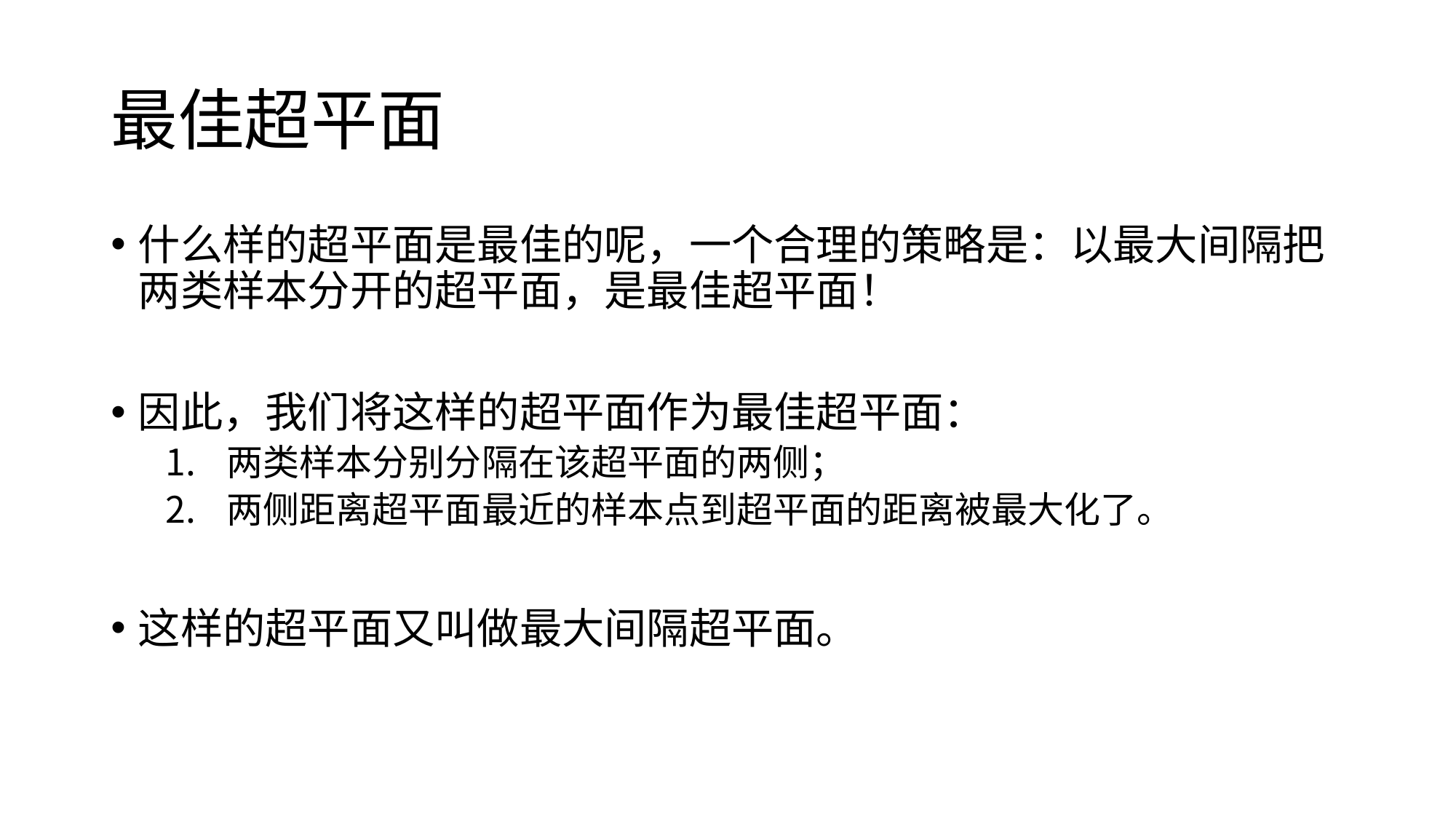

# 最佳超平面
什么样的超平面是最佳的呢，一个合理的策略是：以最大间隔把两类样本分开的超平面，是最佳超平面！

因此，我们将这样的超平面作为最佳超平面：
两类样本分别分隔在该超平面的两侧；
两侧距离超平面最近的样本点到超平面的距离被最大化了。

这样的超平面又叫做最大间隔超平面。